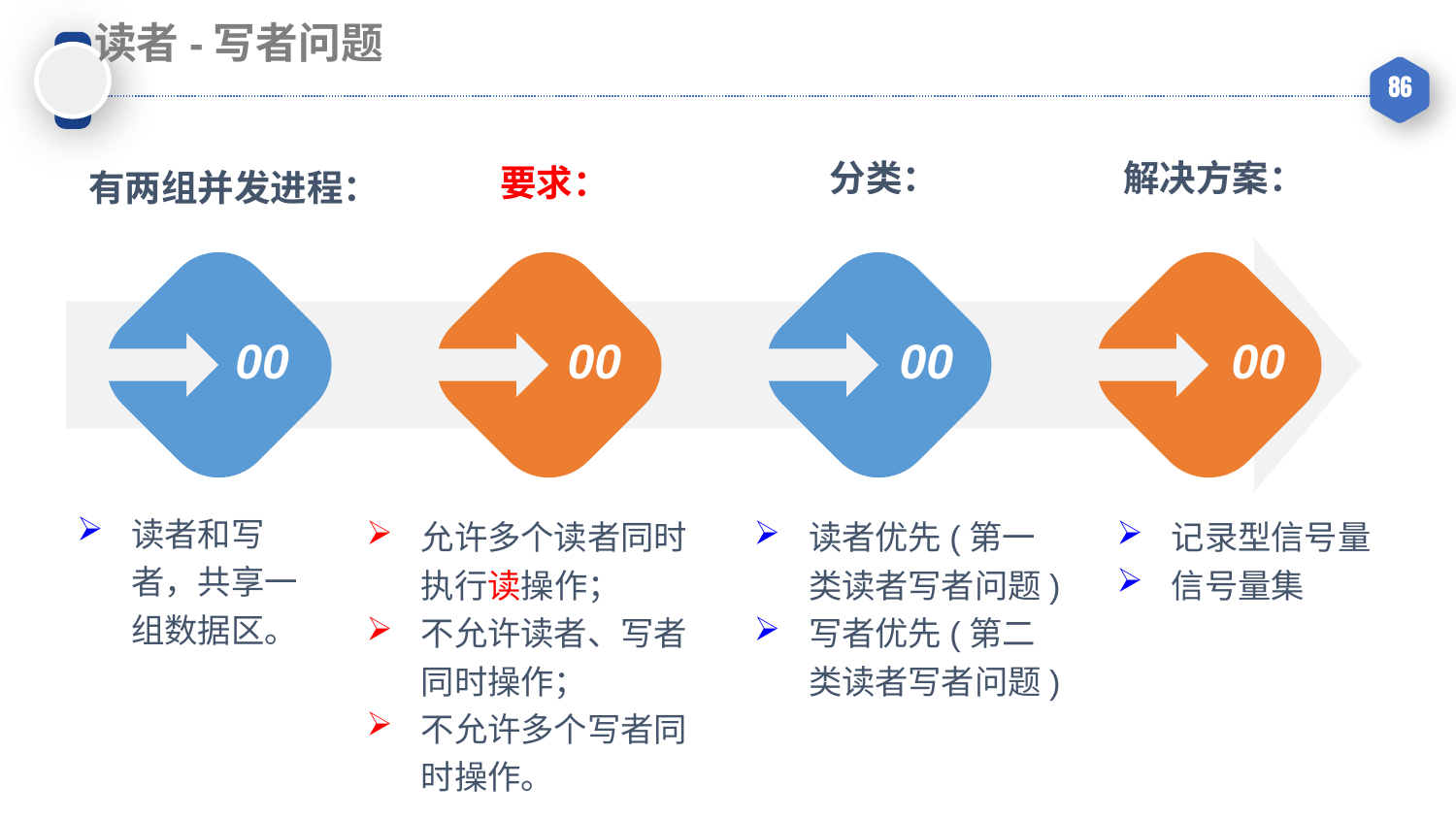

读者-写者问题
要求：
分类：
解决方案：
有两组并发进程：

00
00
00
00
读者和写者，共享一组数据区。
允许多个读者同时执行读操作；
不允许读者、写者同时操作；
不允许多个写者同时操作。
读者优先(第一类读者写者问题)
写者优先(第二类读者写者问题)
记录型信号量
信号量集